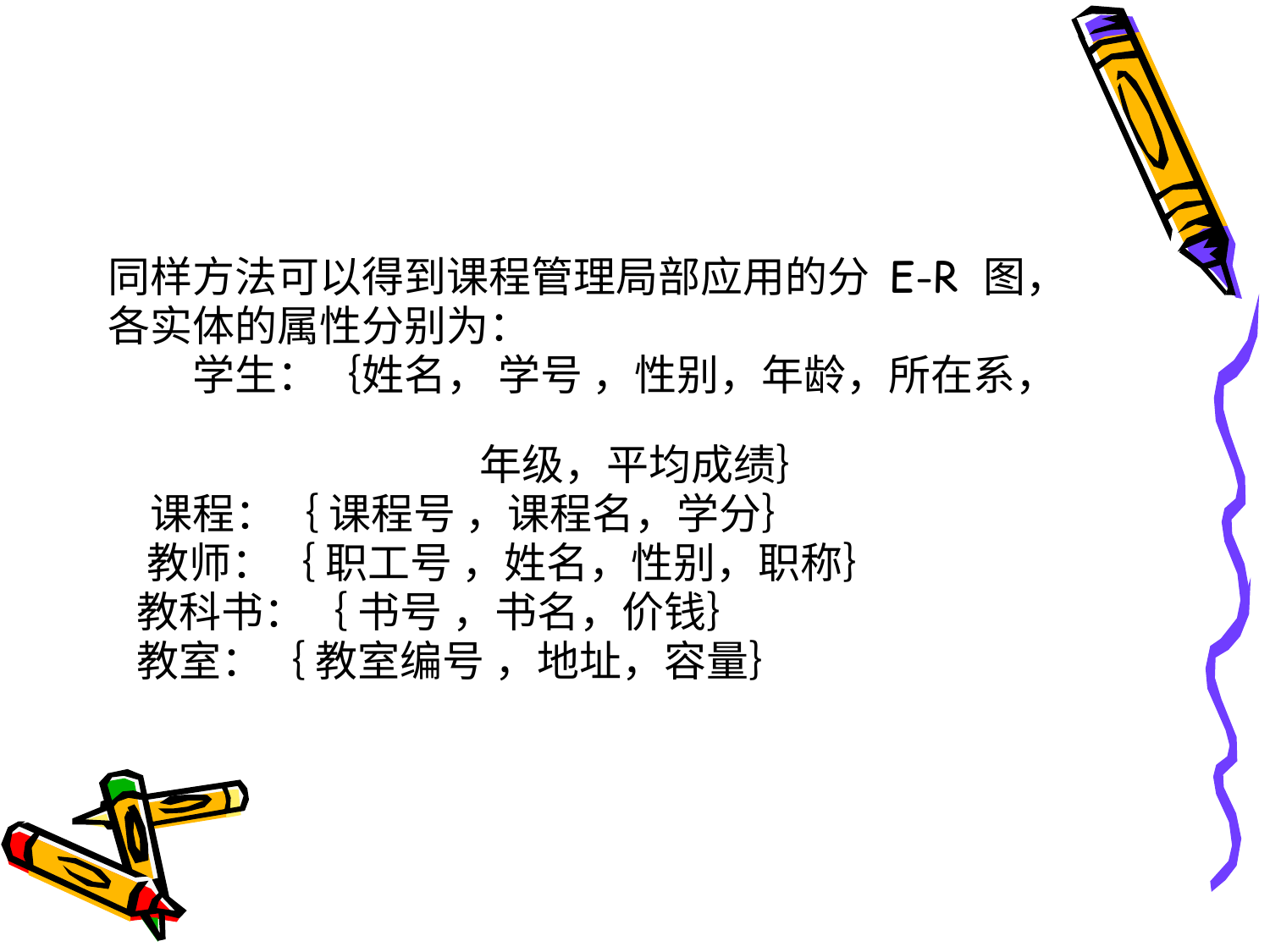

#
同样方法可以得到课程管理局部应用的分 E-R 图，
各实体的属性分别为：
　　学生：｛姓名， 学号 ，性别，年龄，所在系，
                                                                                                                                                    年级，平均成绩｝
　课程：｛ 课程号 ，课程名，学分｝
   教师：｛ 职工号 ，姓名，性别，职称｝
  教科书：｛ 书号 ，书名，价钱｝
  教室：｛ 教室编号 ，地址，容量｝